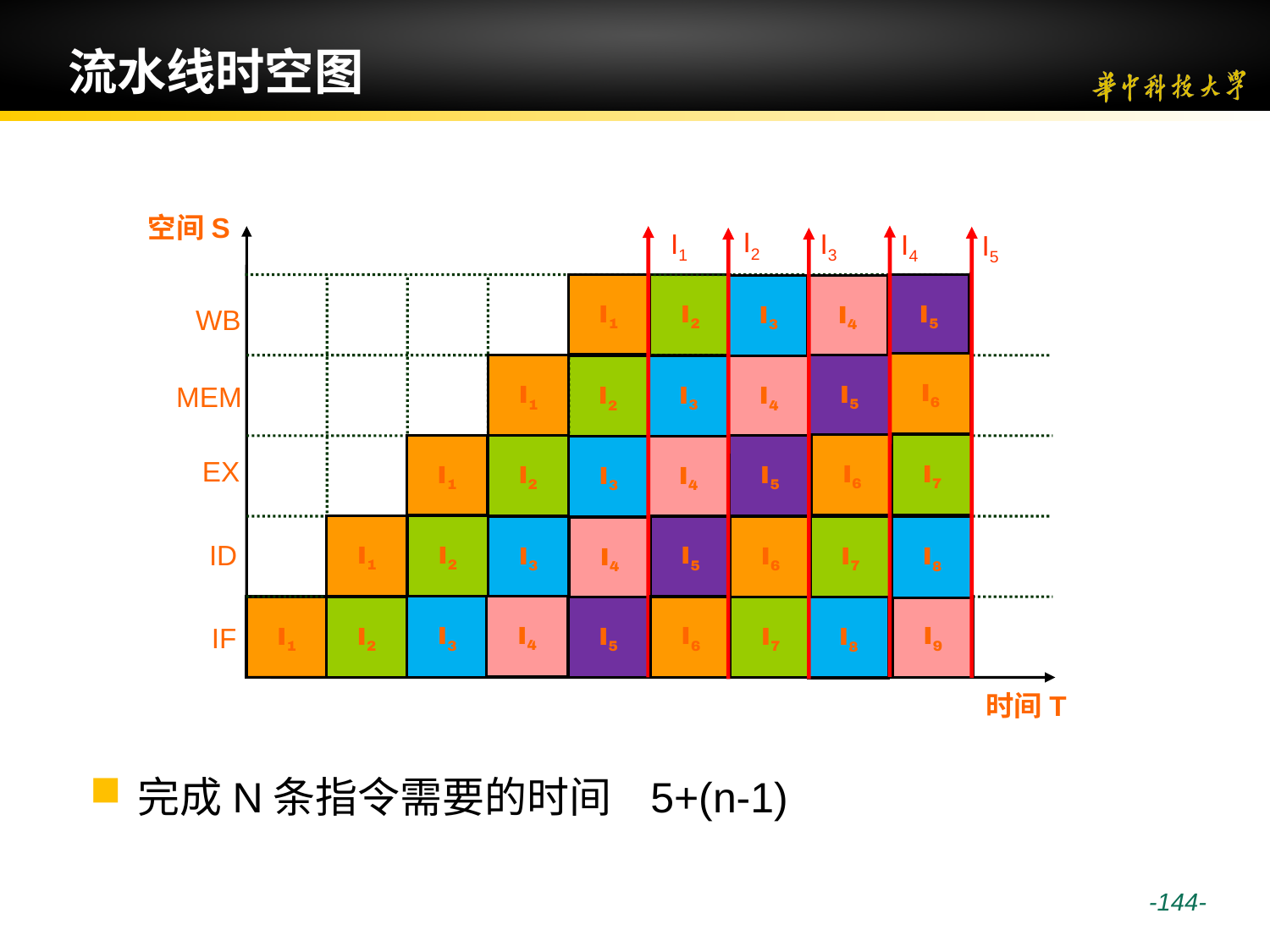

# 流水线时空图
空间S
I2
I1
I3
I4
I5

I5

I2
I1
I3
I4

WB
I6
I5

I1
I3
I2
I4
MEM
I6
I7
I2
I1
I5

I4
I3
EX
I2
I1

I5
I6
I7
I3
I8
I4
ID
I4
I3
I9
I6
I1

I7
I2
I5
I8
IF

时间T
完成N条指令需要的时间   5+(n-1)

 -144-